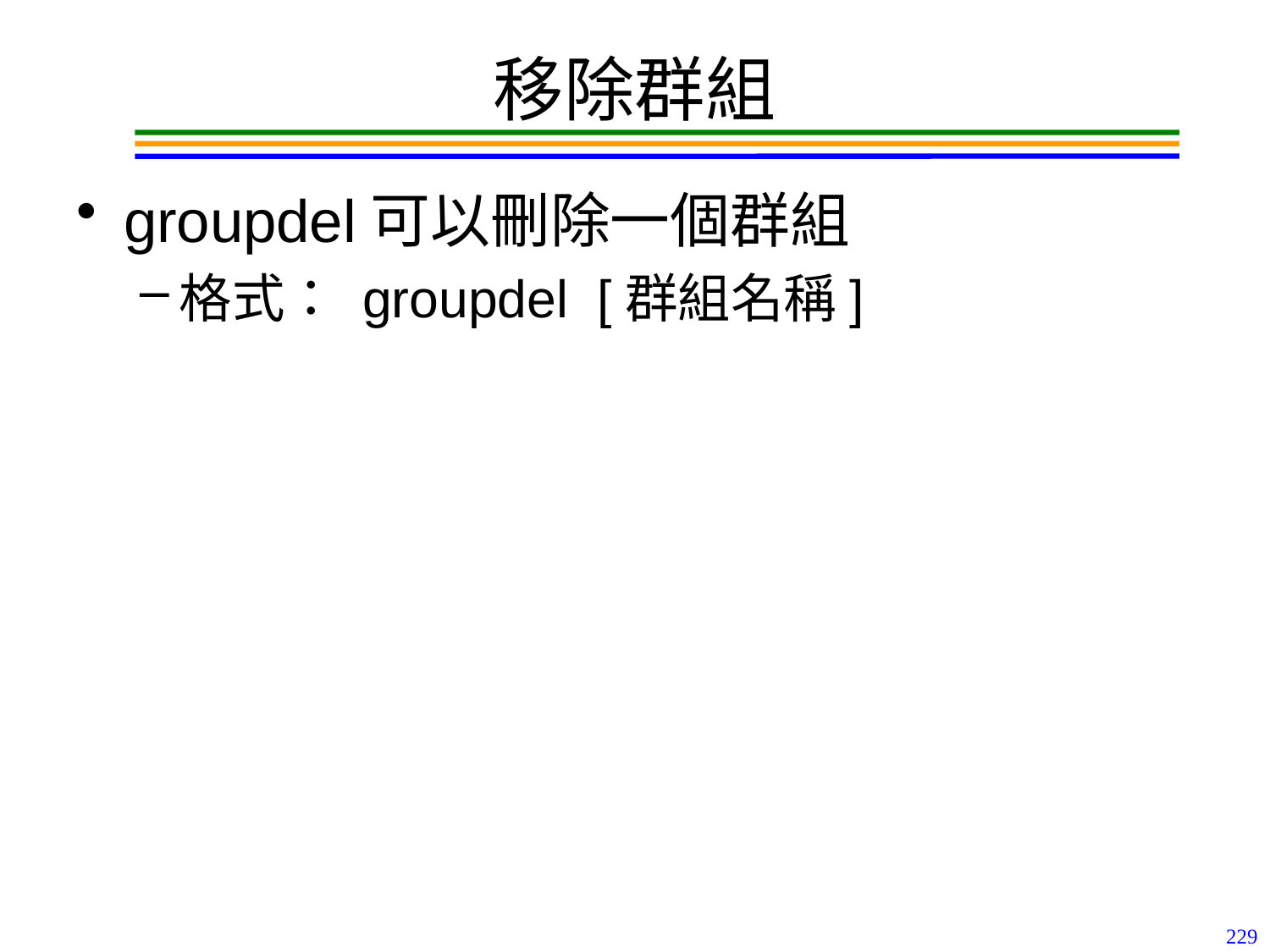

# 移除群組
groupdel可以刪除一個群組
格式： groupdel  [群組名稱]
229